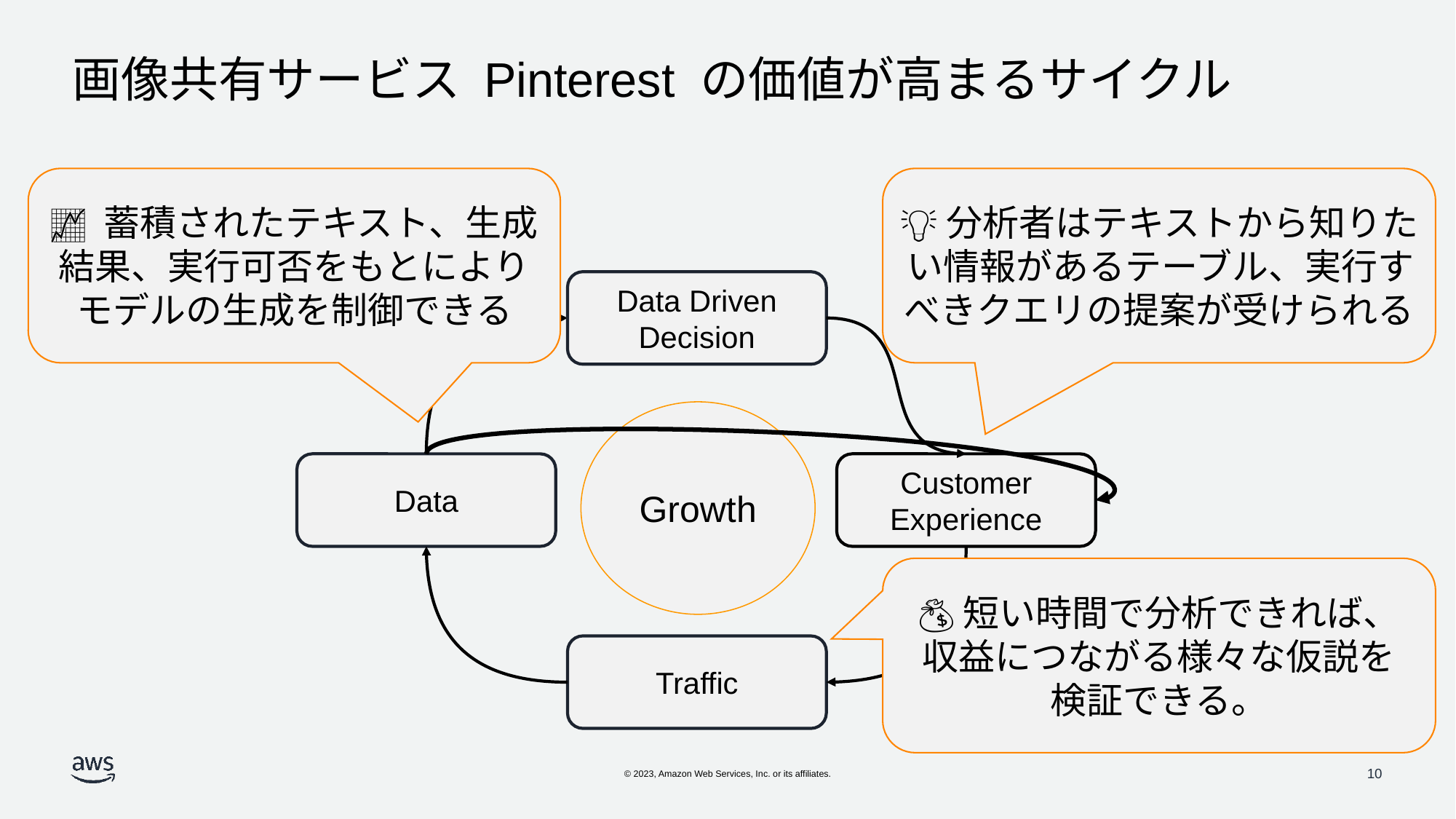

# 画像共有サービス Pinterest の価値が高まるサイクル
📈 蓄積されたテキスト、生成結果、実行可否をもとによりモデルの生成を制御できる
💡分析者はテキストから知りたい情報があるテーブル、実行すべきクエリの提案が受けられる
Data Driven
Decision
Growth
Data
Customer Experience
💰短い時間で分析できれば、
収益につながる様々な仮説を
検証できる。
Traffic
10